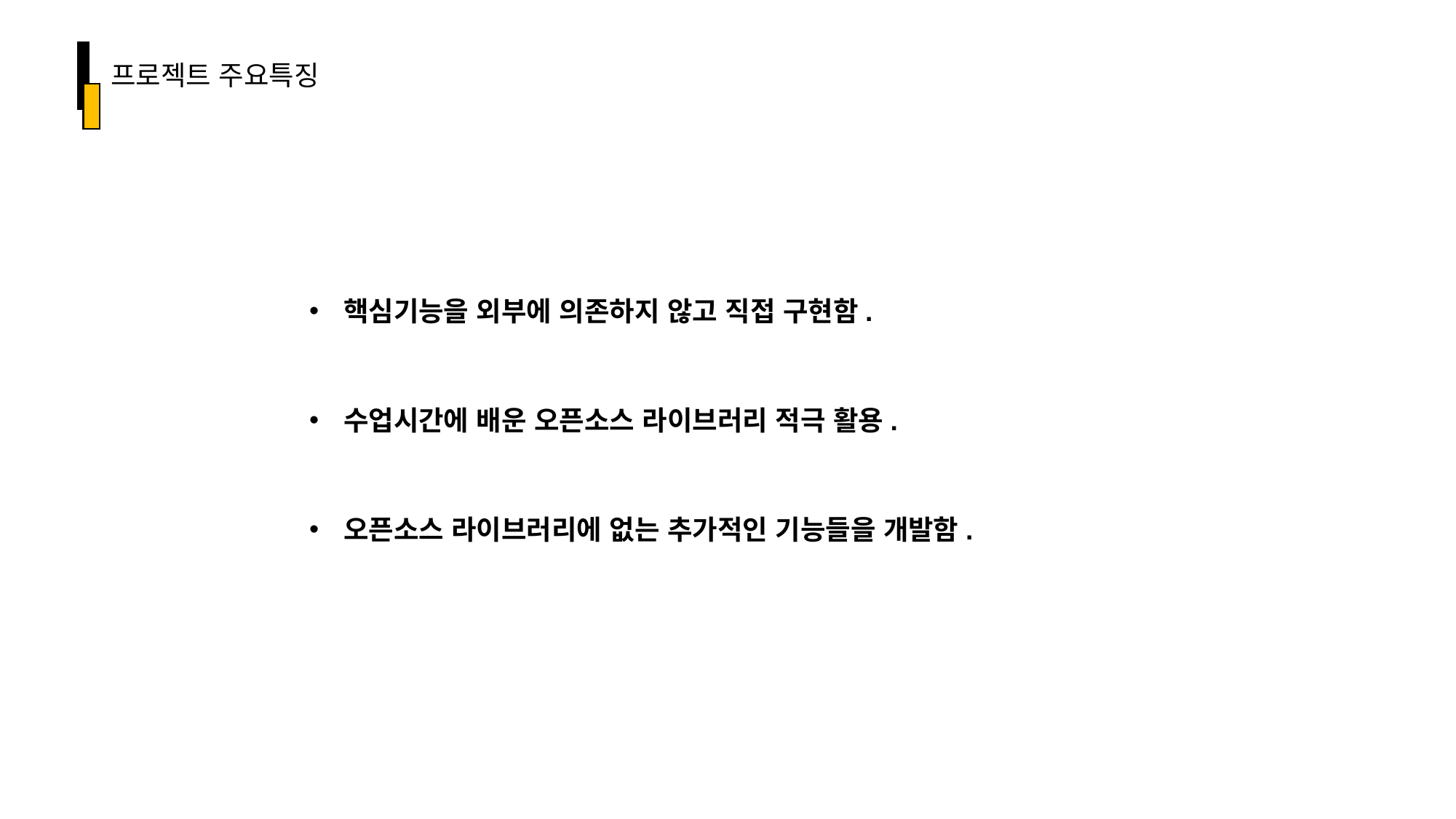

프로젝트 주요특징

핵심기능을 외부에 의존하지 않고 직접 구현함.
수업시간에 배운 오픈소스 라이브러리 적극 활용.
오픈소스 라이브러리에 없는 추가적인 기능들을 개발함.